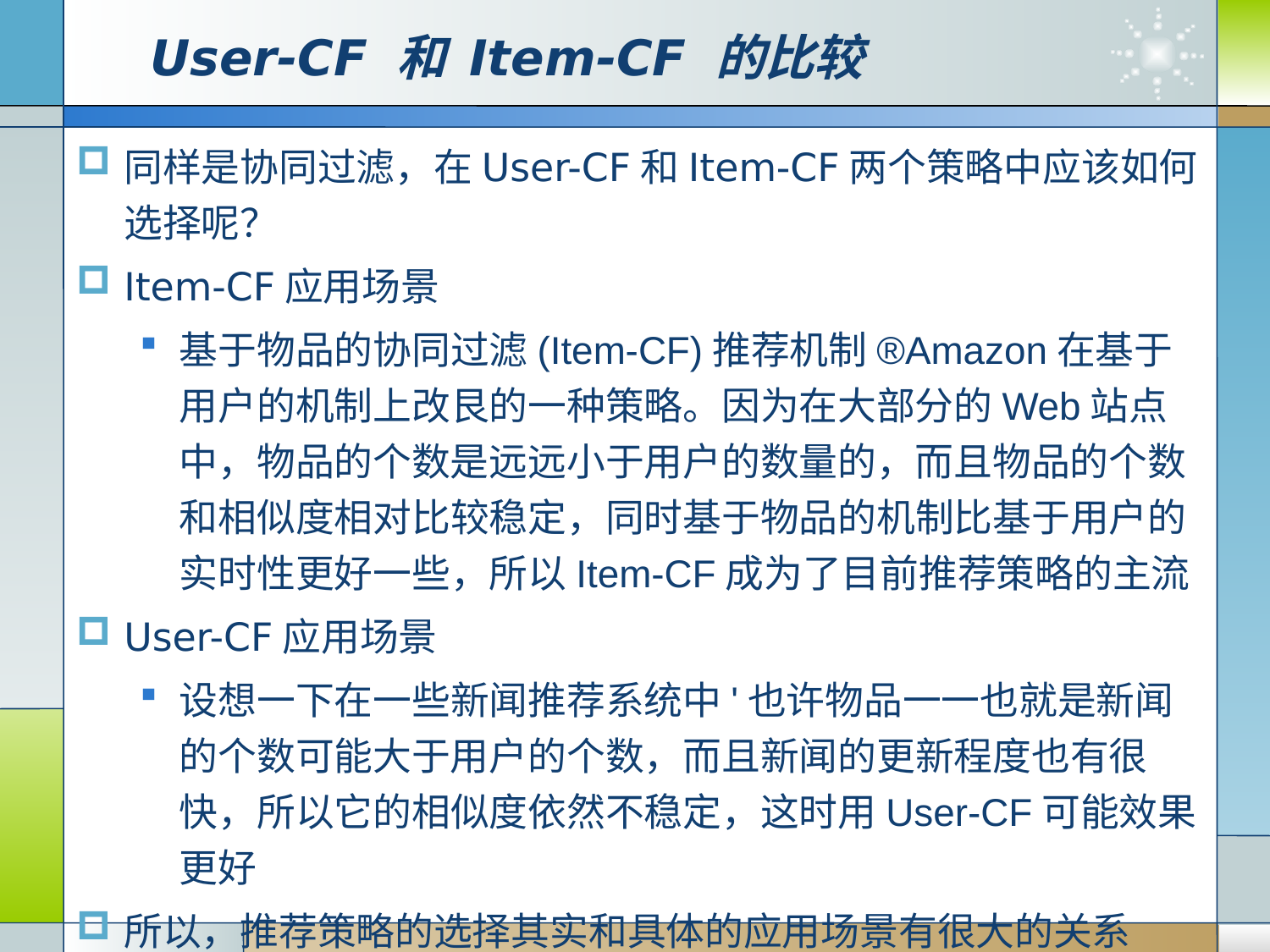

# User-CF 和 Item-CF 的比较
同样是协同过滤，在User-CF和Item-CF两个策略中应该如何选择呢？
Item-CF应用场景
基于物品的协同过滤(Item-CF)推荐机制®Amazon在基于用户的机制上改艮的一种策略。因为在大部分的Web站点中，物品的个数是远远小于用户的数量的，而且物品的个数和相似度相对比较稳定，同时基于物品的机制比基于用户的实时性更好一些，所以Item-CF成为了目前推荐策略的主流
User-CF应用场景
设想一下在一些新闻推荐系统中'也许物品一一也就是新闻的个数可能大于用户的个数，而且新闻的更新程度也有很快，所以它的相似度依然不稳定，这时用User-CF可能效果更好
所以，推荐策略的选择其实和具体的应用场景有很大的关系